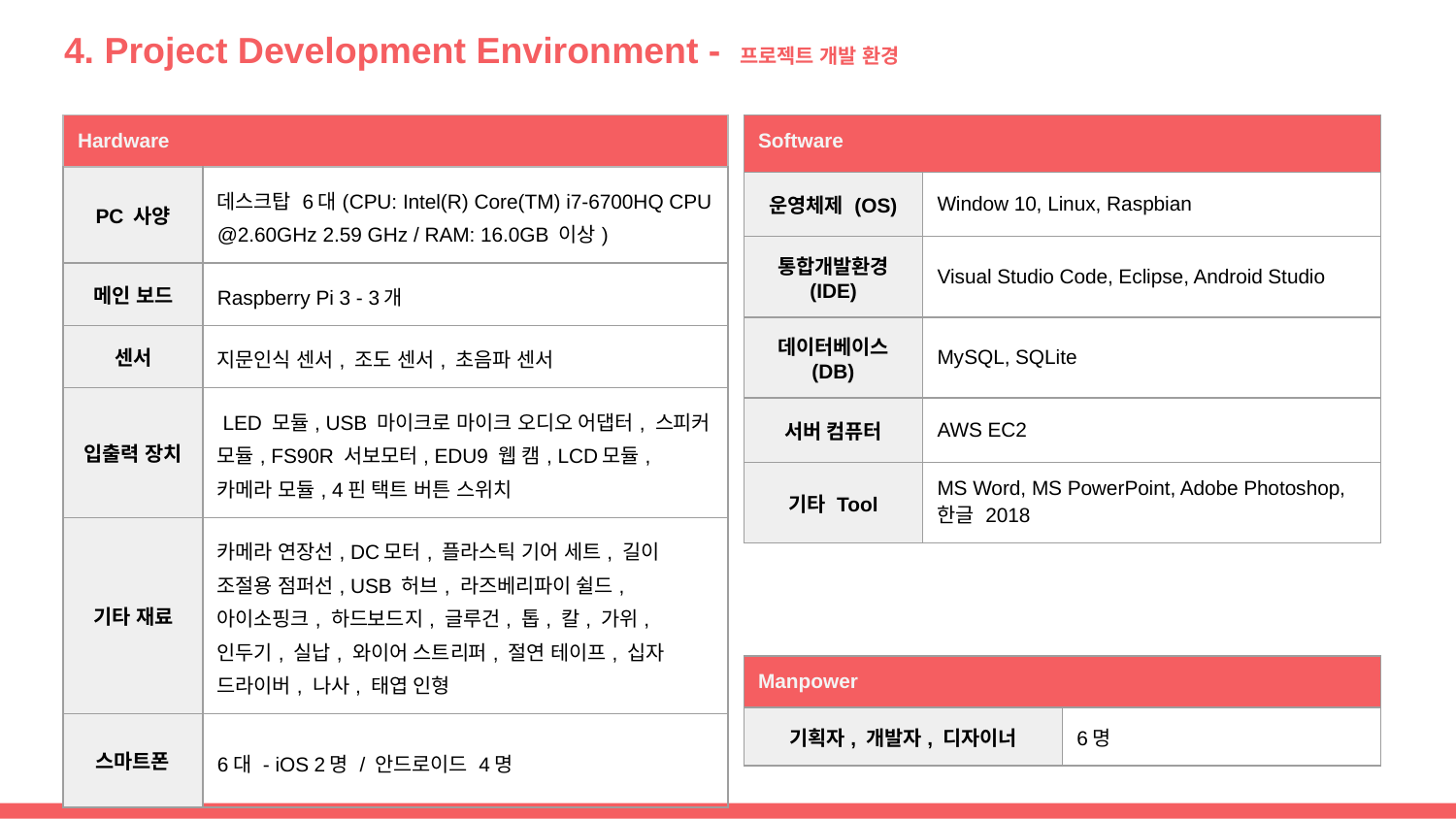

# 4. Project Development Environment - 프로젝트 개발 환경
| Hardware |  |
| --- | --- |
| PC 사양 | 데스크탑 6대(CPU: Intel(R) Core(TM) i7-6700HQ CPU @2.60GHz 2.59 GHz / RAM: 16.0GB 이상) |
| 메인 보드 | Raspberry Pi 3 - 3개 |
| 센서 | 지문인식 센서, 조도 센서, 초음파 센서 |
| 입출력 장치 | LED 모듈, USB 마이크로 마이크 오디오 어댑터, 스피커 모듈, FS90R 서보모터, EDU9 웹 캠, LCD모듈, 카메라 모듈, 4핀 택트 버튼 스위치 |
| 기타 재료 | 카메라 연장선, DC모터, 플라스틱 기어 세트, 길이 조절용 점퍼선, USB 허브, 라즈베리파이 쉴드, 아이소핑크, 하드보드지, 글루건, 톱, 칼, 가위, 인두기, 실납, 와이어 스트리퍼, 절연 테이프, 십자 드라이버, 나사, 태엽 인형 |
| 스마트폰 | 6대 - iOS 2명 / 안드로이드 4명 |
| Software |  |
| --- | --- |
| 운영체제 (OS) | Window 10, Linux, Raspbian |
| 통합개발환경 (IDE) | Visual Studio Code, Eclipse, Android Studio |
| 데이터베이스 (DB) | MySQL, SQLite |
| 서버 컴퓨터 | AWS EC2 |
| 기타 Tool | MS Word, MS PowerPoint, Adobe Photoshop, 한글 2018 |
| Manpower |  |
| --- | --- |
| 기획자, 개발자, 디자이너 | 6명 |